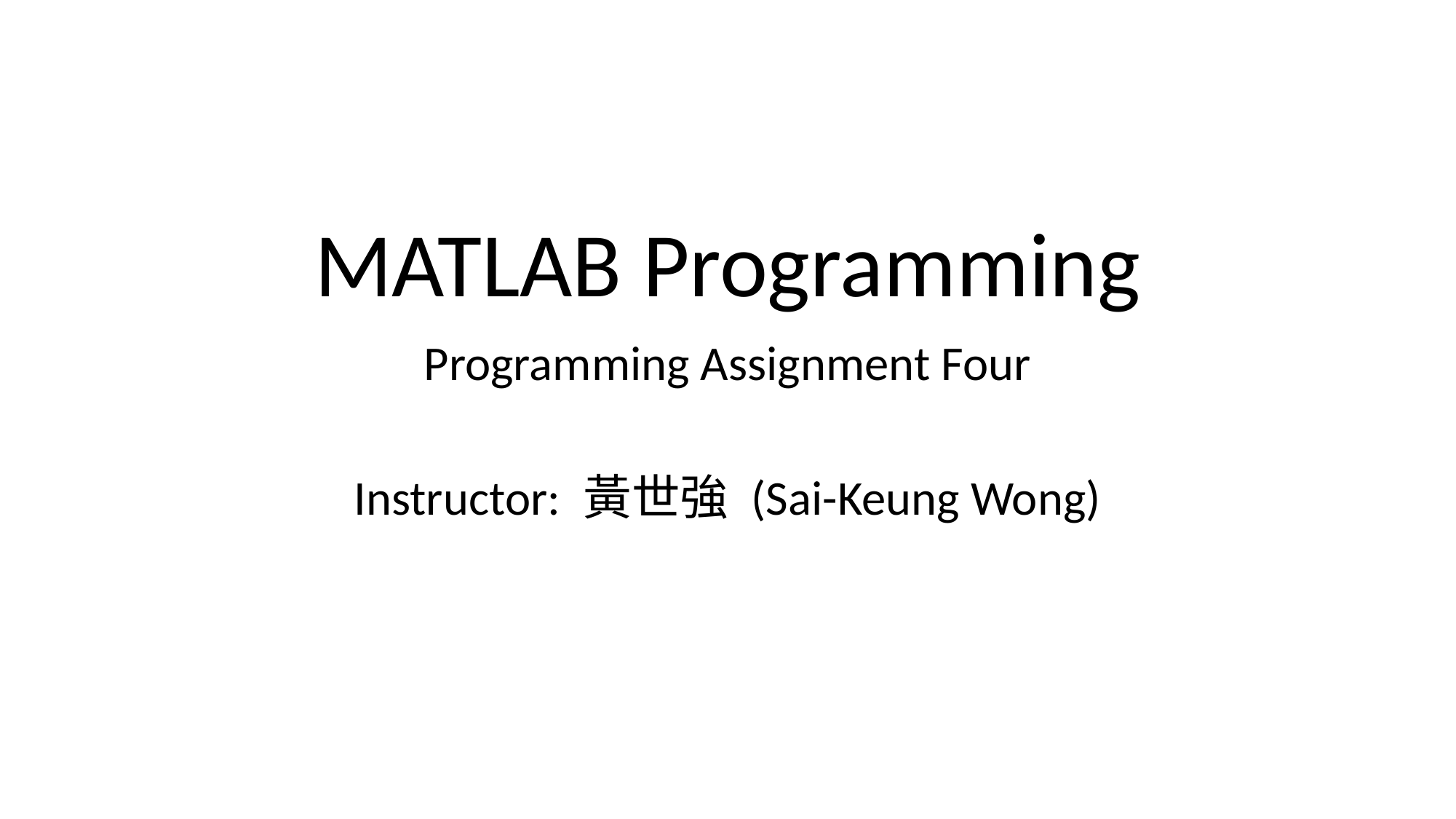

# MATLAB Programming
Programming Assignment Four

Instructor: 黃世強 (Sai-Keung Wong)